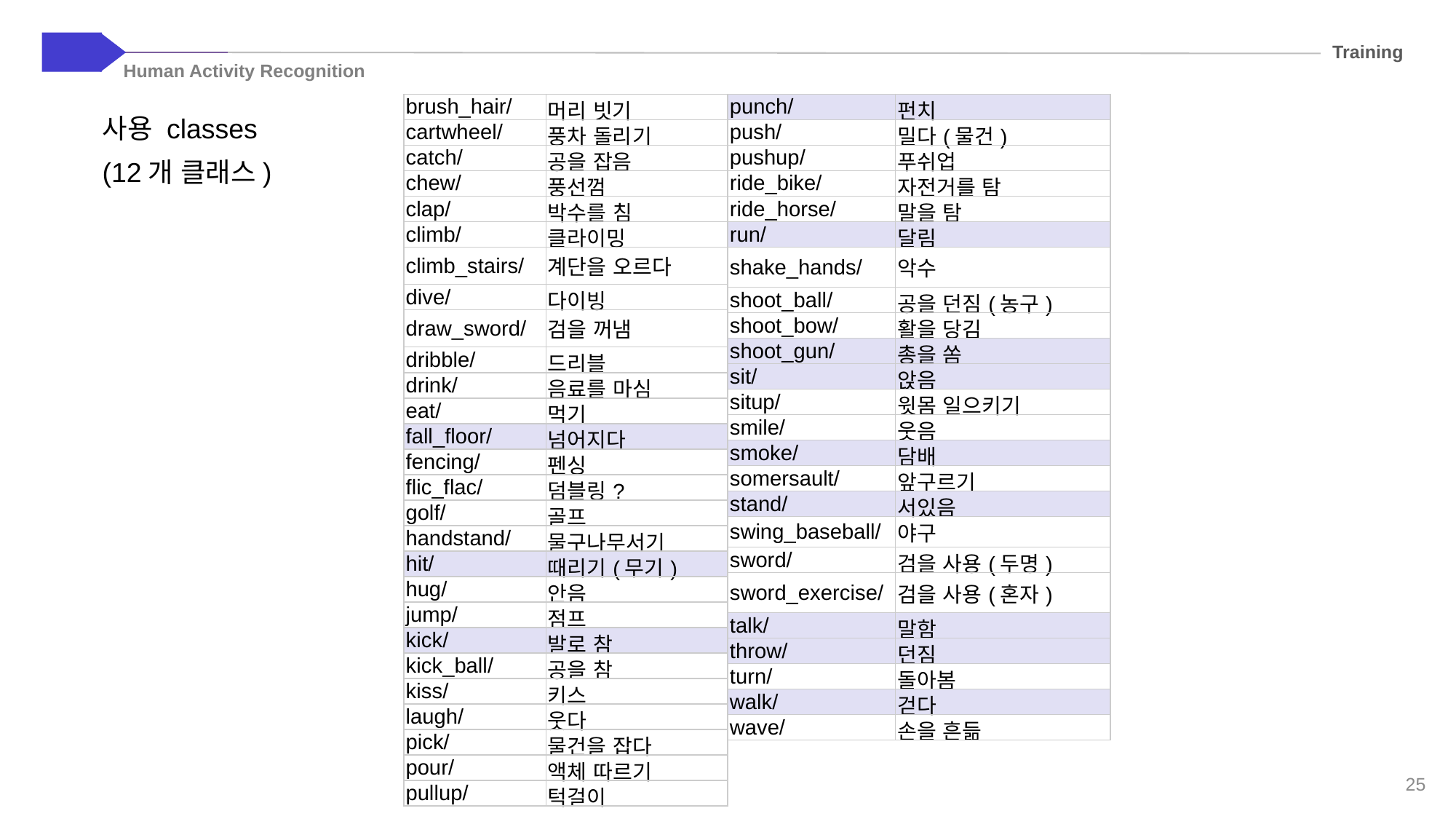

02
Training
Human Activity Recognition
| brush\_hair/ | 머리 빗기 |
| --- | --- |
| cartwheel/ | 풍차 돌리기 |
| catch/ | 공을 잡음 |
| chew/ | 풍선껌 |
| clap/ | 박수를 침 |
| climb/ | 클라이밍 |
| climb\_stairs/ | 계단을 오르다 |
| dive/ | 다이빙 |
| draw\_sword/ | 검을 꺼냄 |
| dribble/ | 드리블 |
| drink/ | 음료를 마심 |
| eat/ | 먹기 |
| fall\_floor/ | 넘어지다 |
| fencing/ | 펜싱 |
| flic\_flac/ | 덤블링? |
| golf/ | 골프 |
| handstand/ | 물구나무서기 |
| hit/ | 때리기(무기) |
| hug/ | 안음 |
| jump/ | 점프 |
| kick/ | 발로 참 |
| kick\_ball/ | 공을 참 |
| kiss/ | 키스 |
| laugh/ | 웃다 |
| pick/ | 물건을 잡다 |
| pour/ | 액체 따르기 |
| pullup/ | 턱걸이 |
| punch/ | 펀치 |
| --- | --- |
| push/ | 밀다(물건) |
| pushup/ | 푸쉬업 |
| ride\_bike/ | 자전거를 탐 |
| ride\_horse/ | 말을 탐 |
| run/ | 달림 |
| shake\_hands/ | 악수 |
| shoot\_ball/ | 공을 던짐(농구) |
| shoot\_bow/ | 활을 당김 |
| shoot\_gun/ | 총을 쏨 |
| sit/ | 앉음 |
| situp/ | 윗몸 일으키기 |
| smile/ | 웃음 |
| smoke/ | 담배 |
| somersault/ | 앞구르기 |
| stand/ | 서있음 |
| swing\_baseball/ | 야구 |
| sword/ | 검을 사용(두명) |
| sword\_exercise/ | 검을 사용(혼자) |
| talk/ | 말함 |
| throw/ | 던짐 |
| turn/ | 돌아봄 |
| walk/ | 걷다 |
| wave/ | 손을 흔듦 |
사용 classes
(12개 클래스)
25